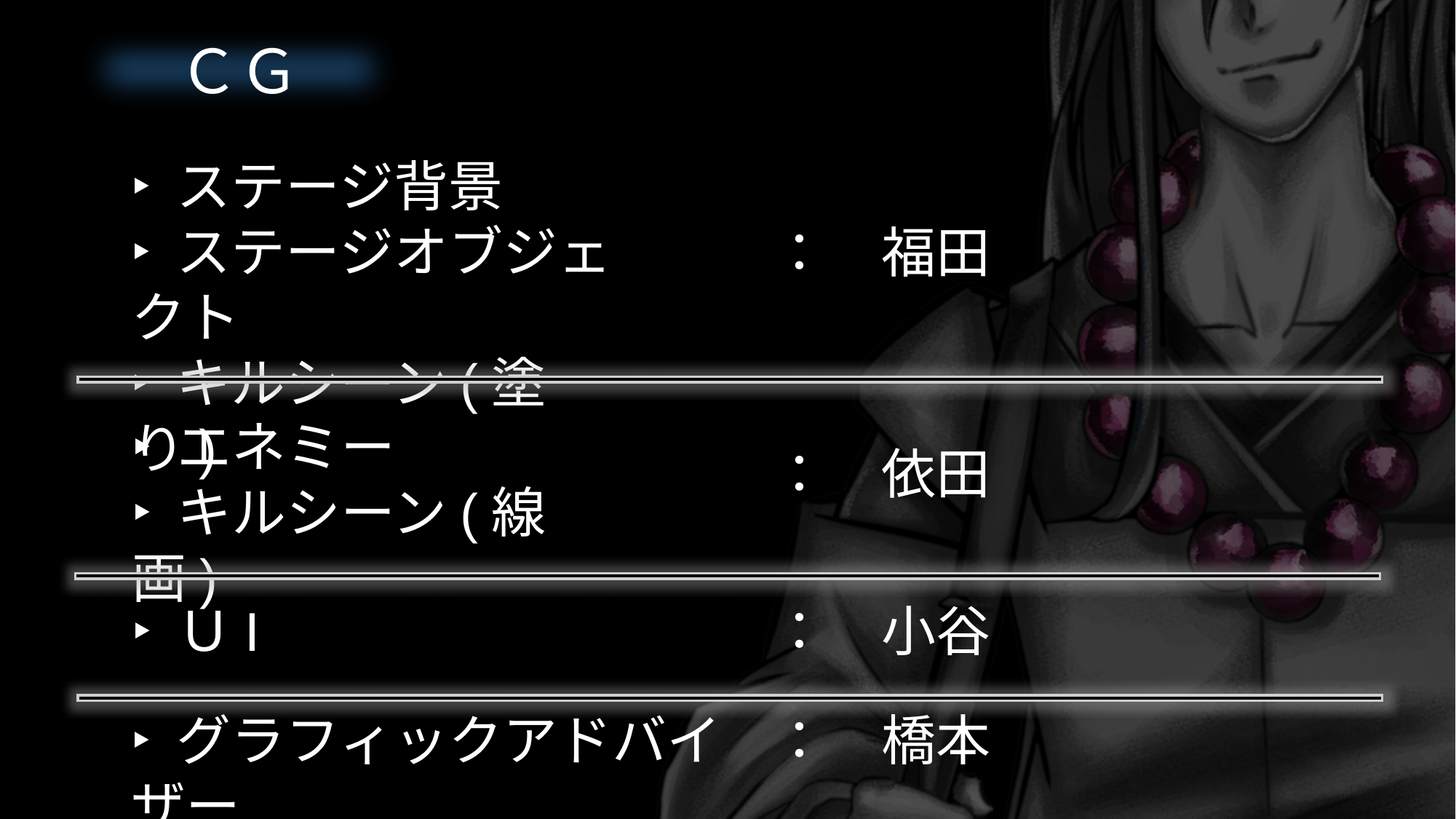

ＣＧ
‣ ステージ背景
‣ ステージオブジェクト
‣ キルシーン(塗り)
：　福田

‣ エネミー
‣ キルシーン(線画)
：　依田

‣ ＵI
：　小谷

‣ グラフィックアドバイザー
：　橋本